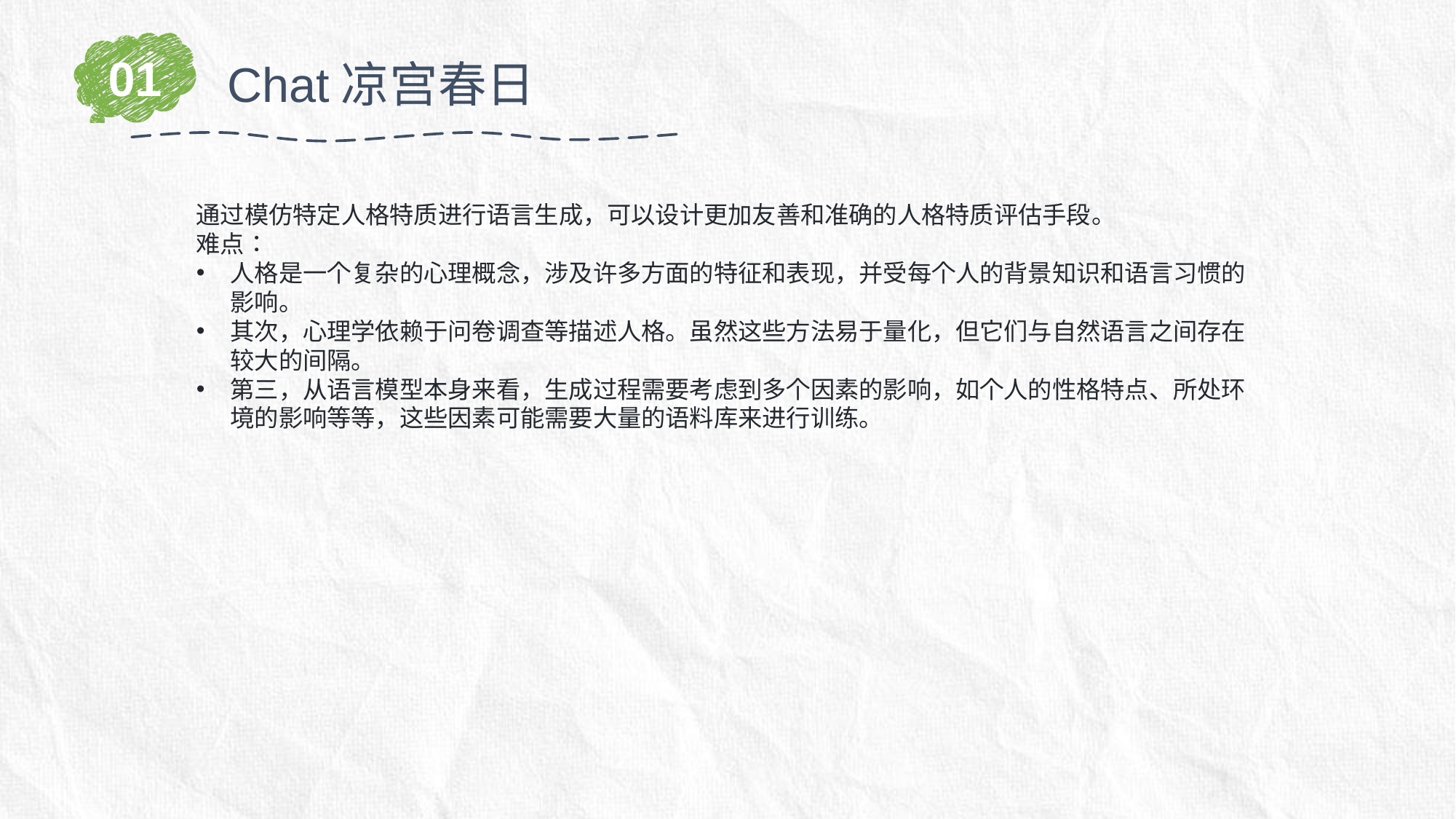

01
Chat凉宫春日

通过模仿特定人格特质进行语言生成，可以设计更加友善和准确的人格特质评估手段。
难点：
人格是一个复杂的心理概念，涉及许多方面的特征和表现，并受每个人的背景知识和语言习惯的影响。
其次，心理学依赖于问卷调查等描述人格。虽然这些方法易于量化，但它们与自然语言之间存在较大的间隔。
第三，从语言模型本身来看，生成过程需要考虑到多个因素的影响，如个人的性格特点、所处环境的影响等等，这些因素可能需要大量的语料库来进行训练。